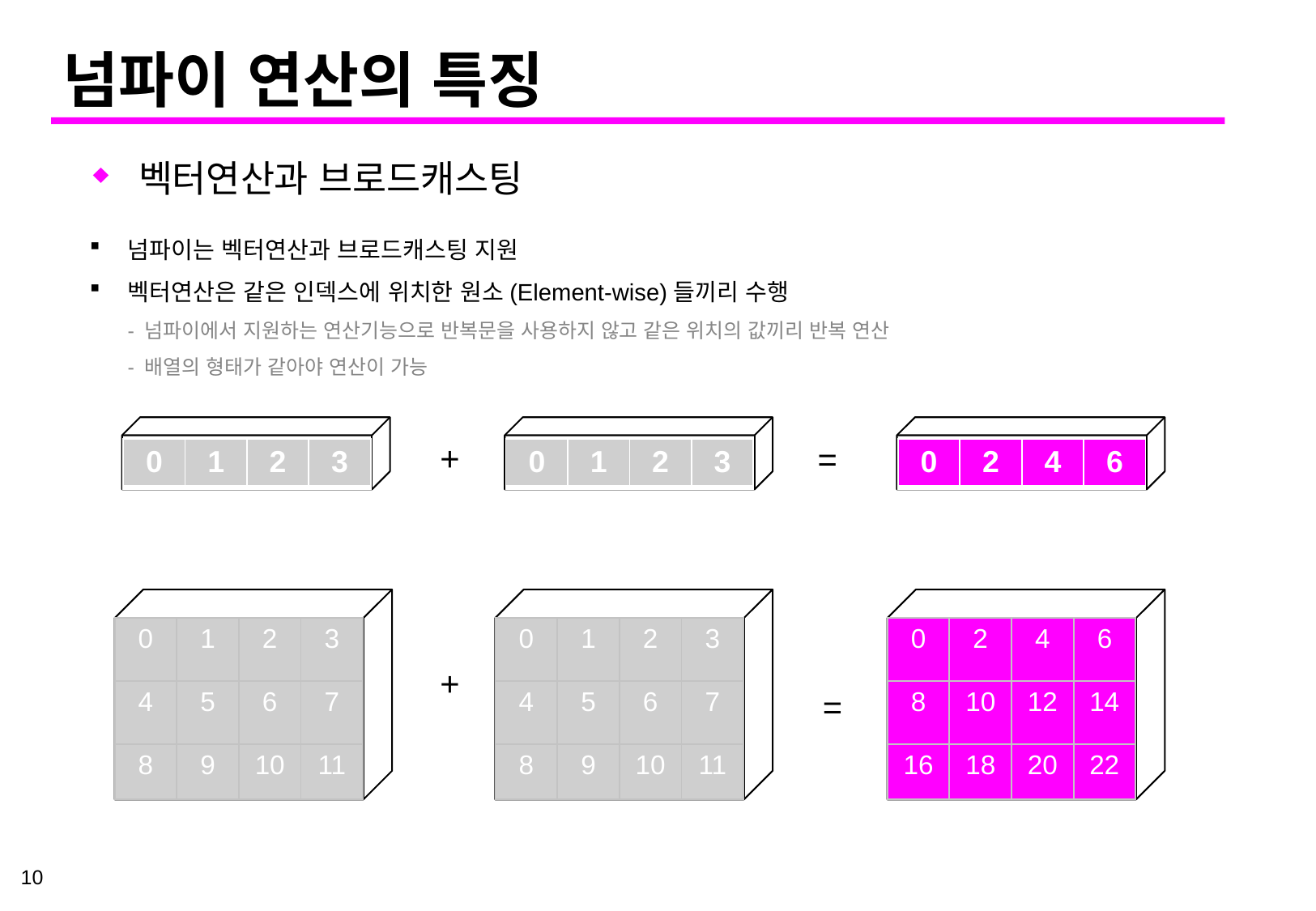

# 넘파이 연산의 특징
벡터연산과 브로드캐스팅
넘파이는 벡터연산과 브로드캐스팅 지원
벡터연산은 같은 인덱스에 위치한 원소(Element-wise)들끼리 수행
- 넘파이에서 지원하는 연산기능으로 반복문을 사용하지 않고 같은 위치의 값끼리 반복 연산
- 배열의 형태가 같아야 연산이 가능

+
=
| 0 | 1 | 2 | 3 |
| --- | --- | --- | --- |
| 0 | 1 | 2 | 3 |
| --- | --- | --- | --- |
| 0 | 2 | 4 | 6 |
| --- | --- | --- | --- |

| 0 | 1 | 2 | 3 |
| --- | --- | --- | --- |
| 4 | 5 | 6 | 7 |
| 8 | 9 | 10 | 11 |
| 0 | 1 | 2 | 3 |
| --- | --- | --- | --- |
| 4 | 5 | 6 | 7 |
| 8 | 9 | 10 | 11 |
| 0 | 2 | 4 | 6 |
| --- | --- | --- | --- |
| 8 | 10 | 12 | 14 |
| 16 | 18 | 20 | 22 |
+
=
10